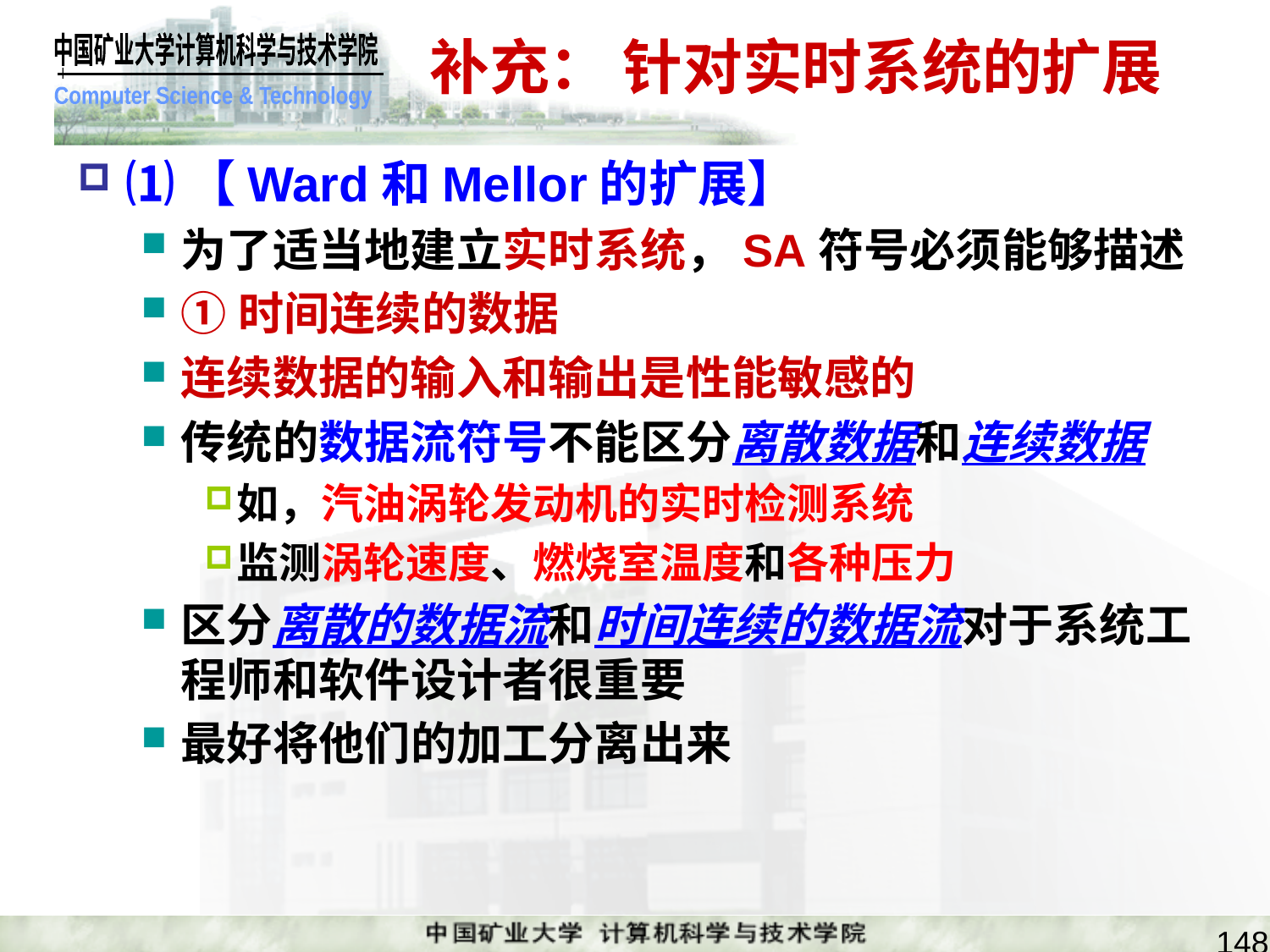

# 补充： 针对实时系统的扩展
⑴【Ward和Mellor的扩展】
为了适当地建立实时系统，SA符号必须能够描述
①时间连续的数据
连续数据的输入和输出是性能敏感的
传统的数据流符号不能区分离散数据和连续数据
如，汽油涡轮发动机的实时检测系统
监测涡轮速度、燃烧室温度和各种压力
区分离散的数据流和时间连续的数据流对于系统工程师和软件设计者很重要
最好将他们的加工分离出来
148